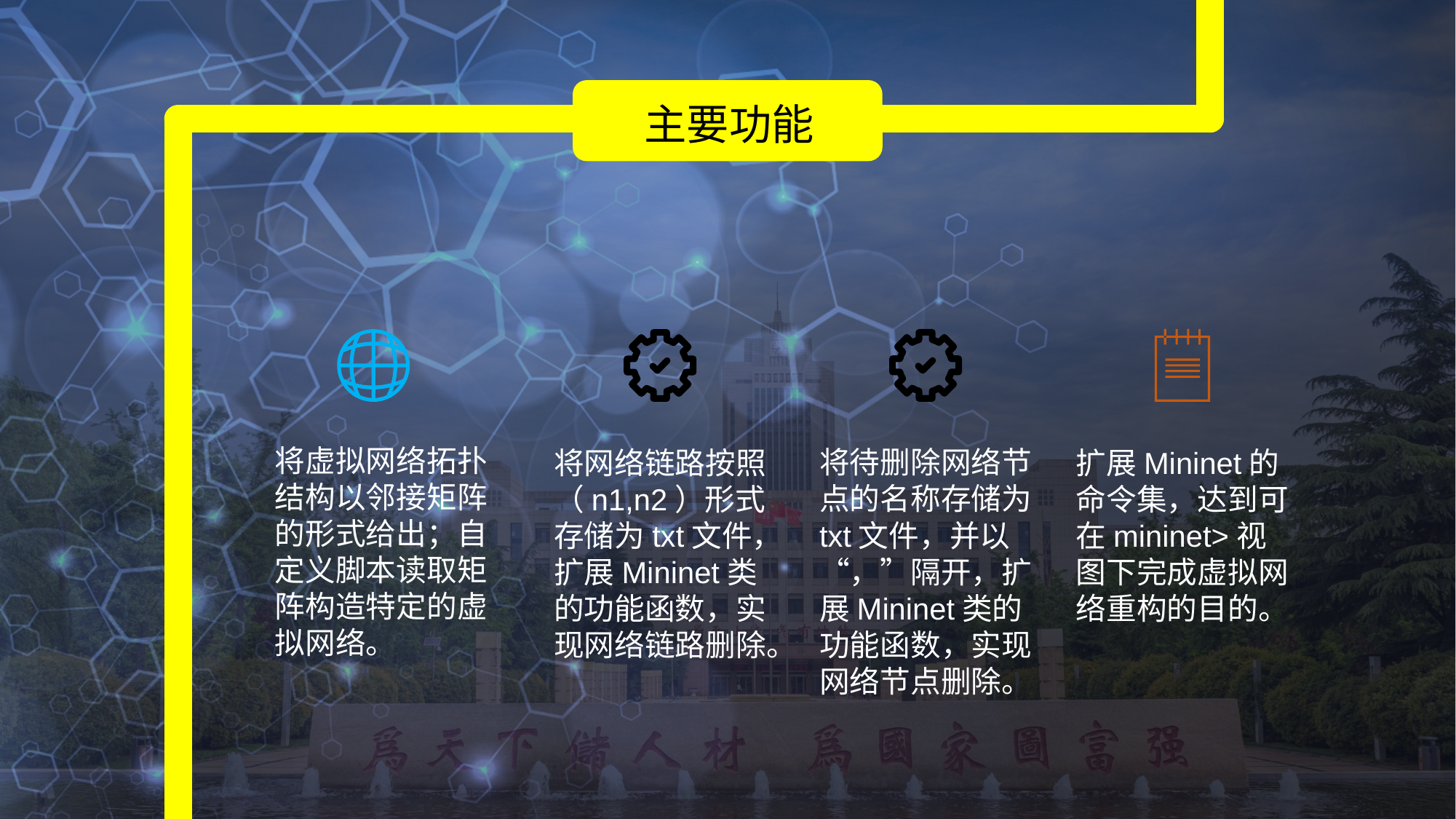

主要功能

将虚拟网络拓扑结构以邻接矩阵的形式给出；自定义脚本读取矩阵构造特定的虚拟网络。
将待删除网络节点的名称存储为txt文件，并以“，”隔开，扩展Mininet类的功能函数，实现网络节点删除。
将网络链路按照（n1,n2）形式存储为txt文件，扩展Mininet类的功能函数，实现网络链路删除。
扩展Mininet的命令集，达到可在mininet>视图下完成虚拟网络重构的目的。